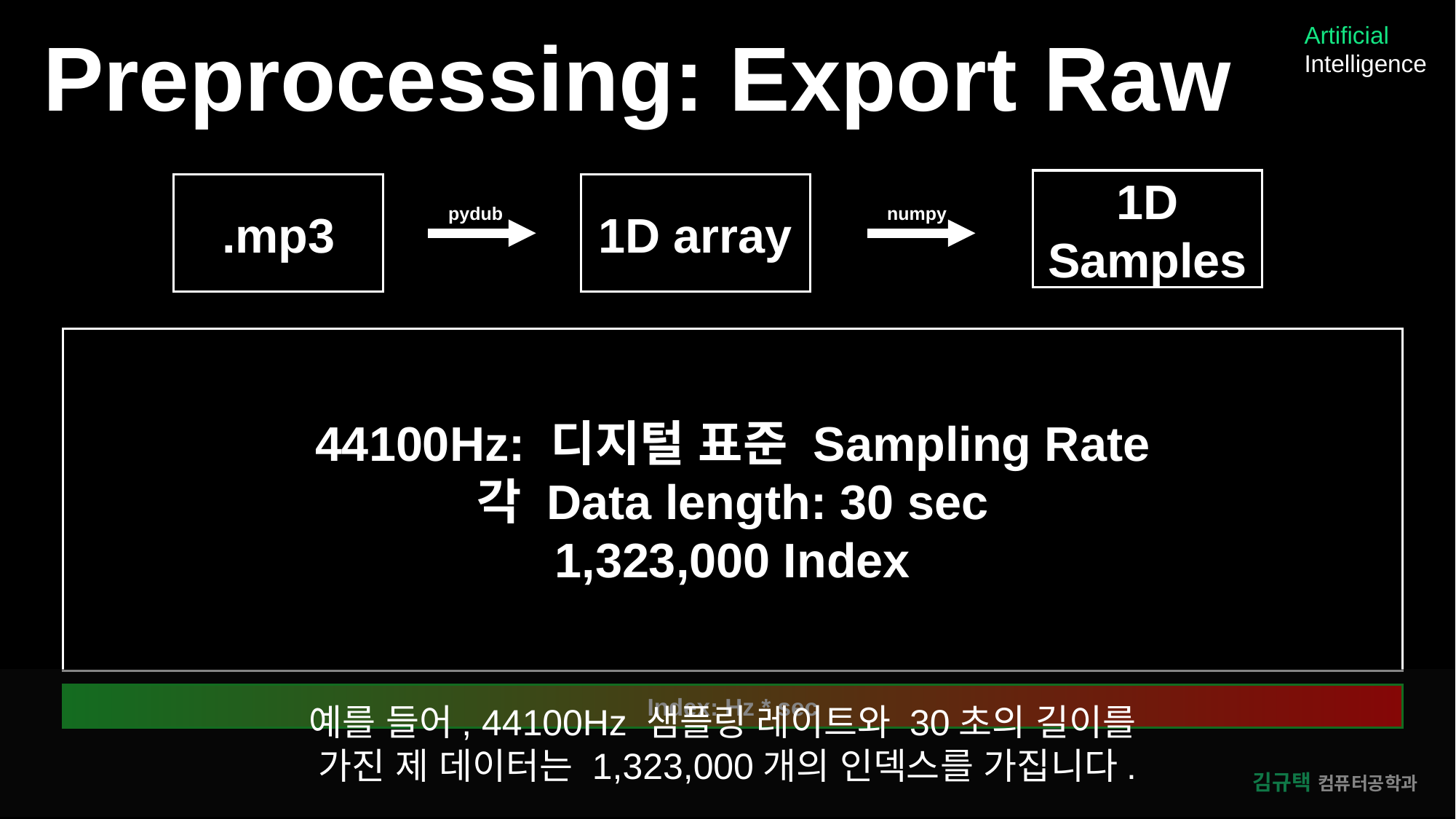

Artificial
Intelligence
Preprocessing: Export Raw
1D Samples
.mp3
1D array
pydub
numpy
44100Hz: 디지털 표준 Sampling Rate
각 Data length: 30 sec
1,323,000 Index
예를 들어, 44100Hz 샘플링 레이트와 30초의 길이를
가진 제 데이터는 1,323,000개의 인덱스를 가집니다.
Index: Hz * sec
김규택 컴퓨터공학과